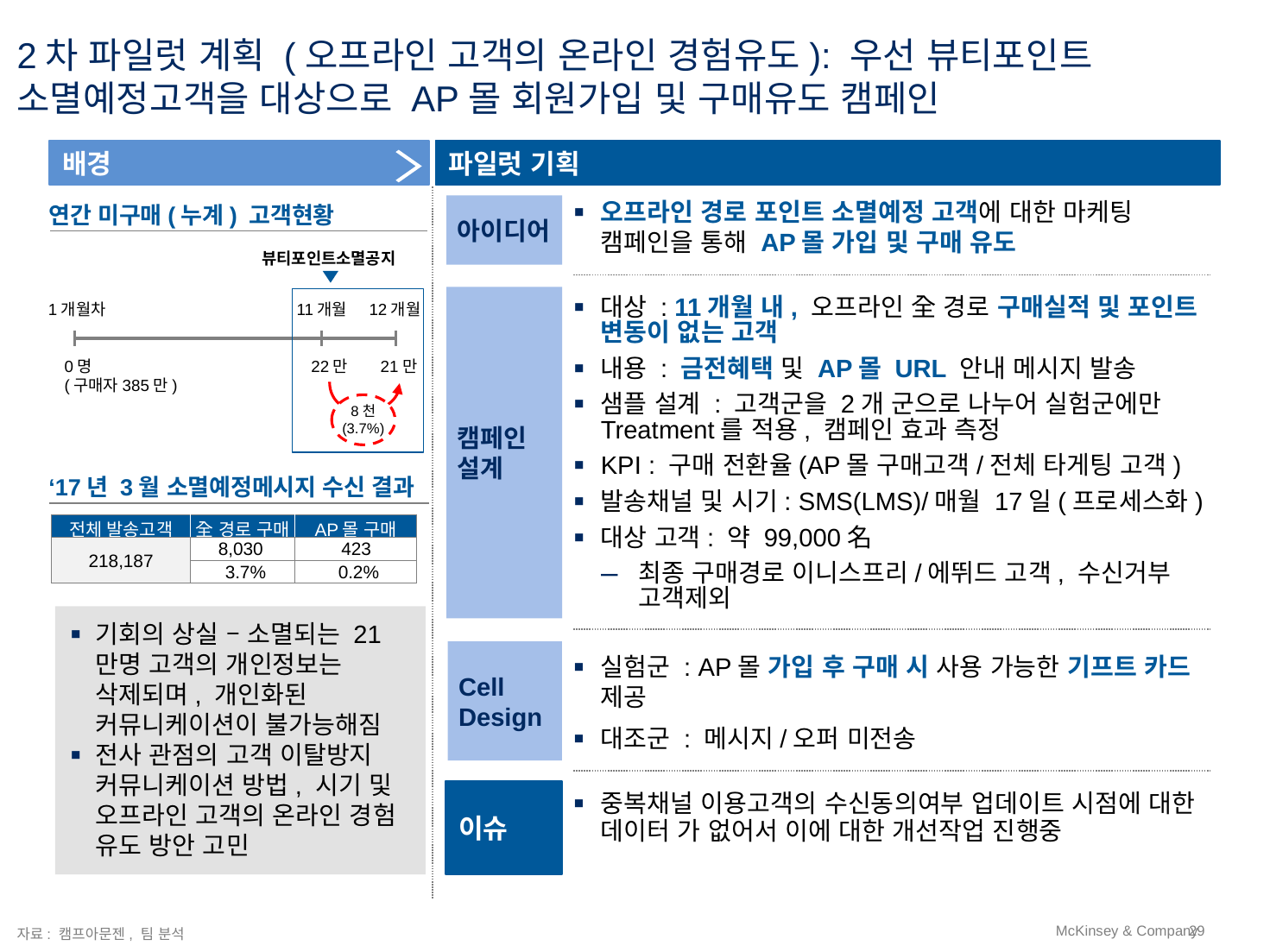

# 2차 파일럿 계획 (오프라인 고객의 온라인 경험유도): 우선 뷰티포인트 소멸예정고객을 대상으로 AP몰 회원가입 및 구매유도 캠페인
배경
파일럿 기획

아이디어
오프라인 경로 포인트 소멸예정 고객에 대한 마케팅 캠페인을 통해 AP몰 가입 및 구매 유도
연간 미구매(누계) 고객현황
뷰티포인트소멸공지

캠페인 설계

11개월
12개월
1개월차
대상 : 11개월 내, 오프라인 全 경로 구매실적 및 포인트 변동이 없는 고객
내용 : 금전혜택 및 AP몰 URL 안내 메시지 발송
샘플 설계 : 고객군을 2개 군으로 나누어 실험군에만  Treatment를 적용, 캠페인 효과 측정
KPI : 구매 전환율(AP몰 구매고객/전체 타게팅 고객)
발송채널 및 시기: SMS(LMS)/매월 17일(프로세스화)
대상 고객: 약 99,000名
최종 구매경로 이니스프리/에뛰드 고객, 수신거부 고객제외
0명
(구매자385만)
22만
21만
8천
(3.7%)
‘17년 3월 소멸예정메시지 수신 결과
| 전체 발송고객 | 全 경로 구매 | AP몰 구매 |
| --- | --- | --- |
| 218,187 | 8,030 | 423 |
|  | 3.7% | 0.2% |

기회의 상실 – 소멸되는 21만명 고객의 개인정보는 삭제되며, 개인화된 커뮤니케이션이 불가능해짐
전사 관점의 고객 이탈방지 커뮤니케이션 방법, 시기 및 오프라인 고객의 온라인 경험 유도 방안 고민
Cell
Design
실험군 : AP몰 가입 후 구매 시 사용 가능한 기프트 카드 제공
대조군 : 메시지/오퍼 미전송
이슈
중복채널 이용고객의 수신동의여부 업데이트 시점에 대한 데이터 가 없어서 이에 대한 개선작업 진행중
자료: 캠프아문젠, 팀 분석